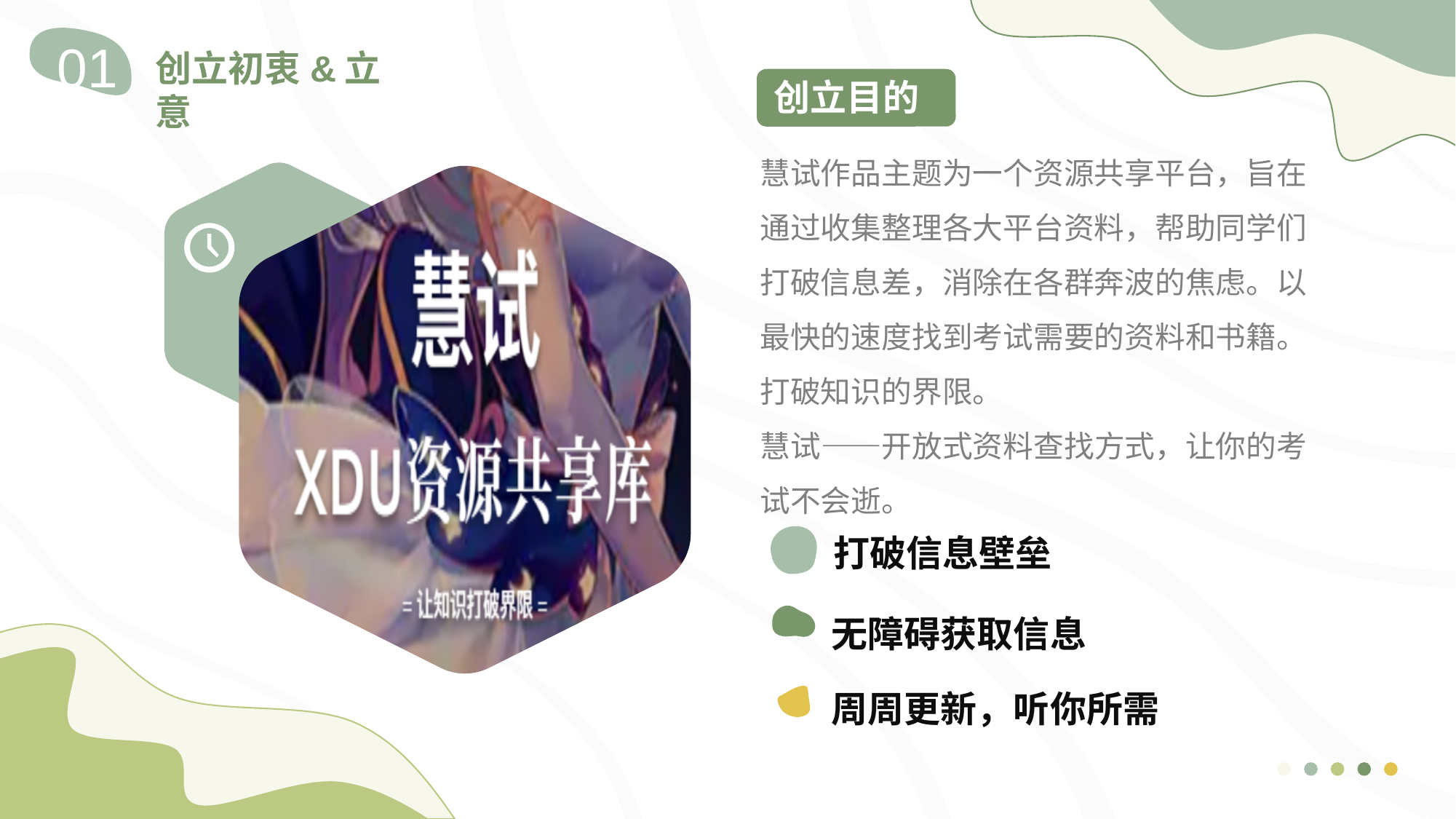

01
创立初衷&立意
创立目的
慧试作品主题为一个资源共享平台，旨在通过收集整理各大平台资料，帮助同学们打破信息差，消除在各群奔波的焦虑。以最快的速度找到考试需要的资料和书籍。打破知识的界限。
慧试——开放式资料查找方式，让你的考试不会逝。

打破信息壁垒

无障碍获取信息
周周更新，听你所需